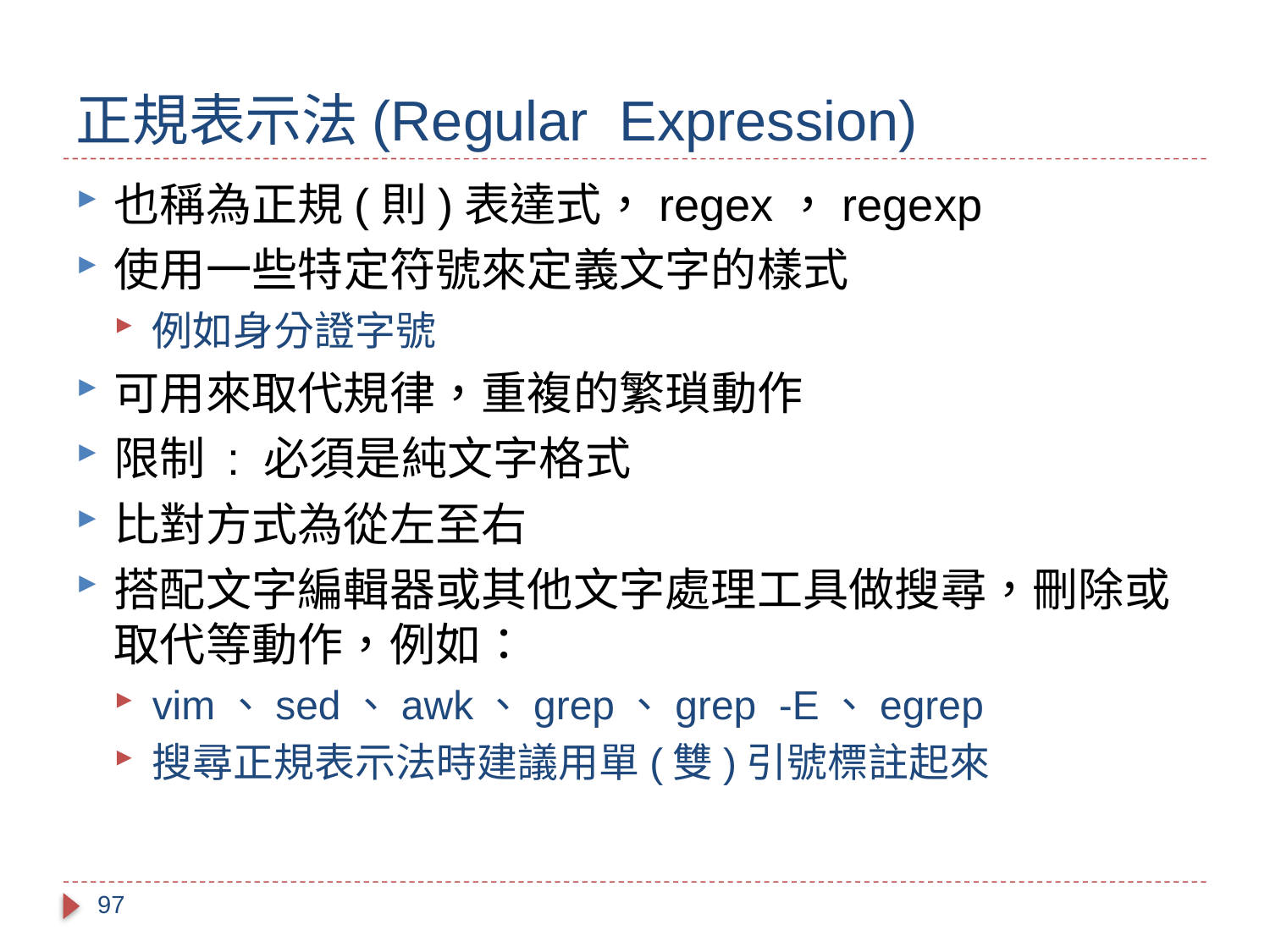

# 正規表示法(Regular  Expression)
也稱為正規(則)表達式，regex，regexp
使用一些特定符號來定義文字的樣式
例如身分證字號
可用來取代規律，重複的繁瑣動作
限制 : 必須是純文字格式
比對方式為從左至右
搭配文字編輯器或其他文字處理工具做搜尋，刪除或取代等動作，例如：
vim、sed、awk、grep、grep  -E、egrep
搜尋正規表示法時建議用單(雙)引號標註起來
97